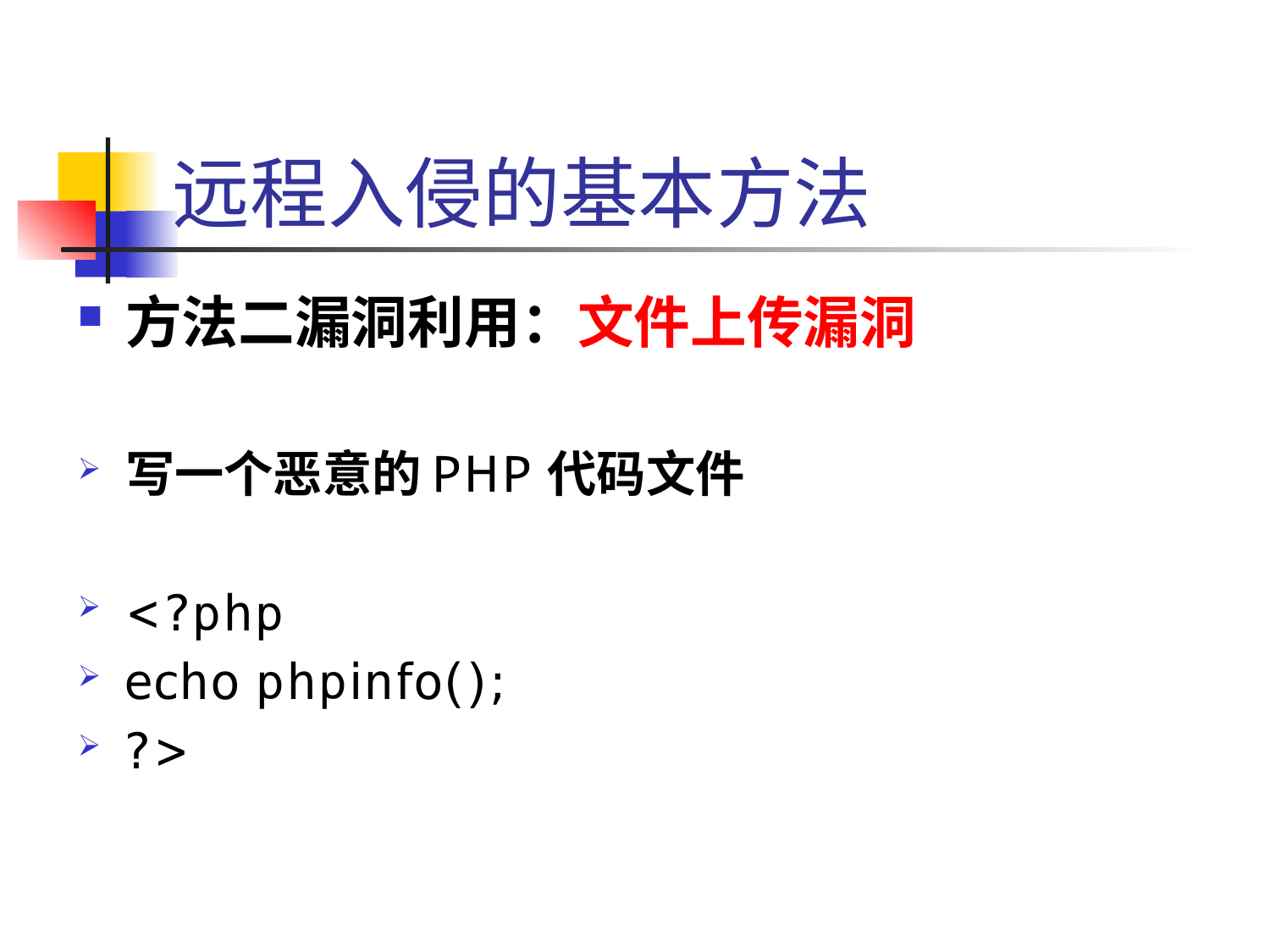

# 远程入侵的基本方法
方法二漏洞利用：文件上传漏洞

写一个恶意的PHP代码文件

<?php
echo phpinfo();
?>